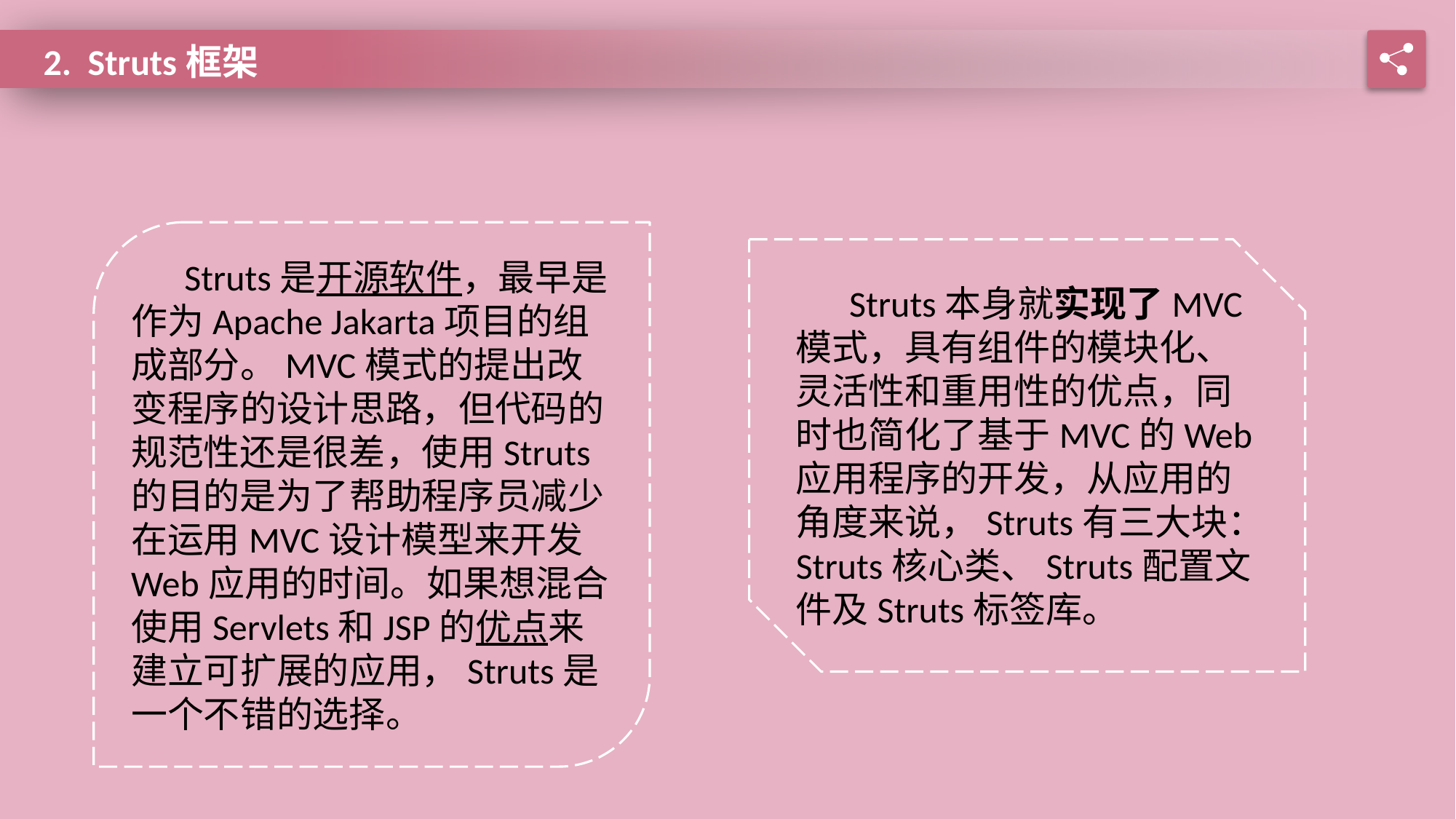

2.  Struts框架
Struts是开源软件，最早是作为Apache Jakarta项目的组成部分。MVC模式的提出改变程序的设计思路，但代码的规范性还是很差，使用Struts的目的是为了帮助程序员减少在运用MVC设计模型来开发Web应用的时间。如果想混合使用Servlets和JSP的优点来建立可扩展的应用，Struts是一个不错的选择。
Struts本身就实现了MVC模式，具有组件的模块化、灵活性和重用性的优点，同时也简化了基于MVC的Web应用程序的开发，从应用的角度来说，Struts有三大块：Struts核心类、Struts配置文件及Struts标签库。